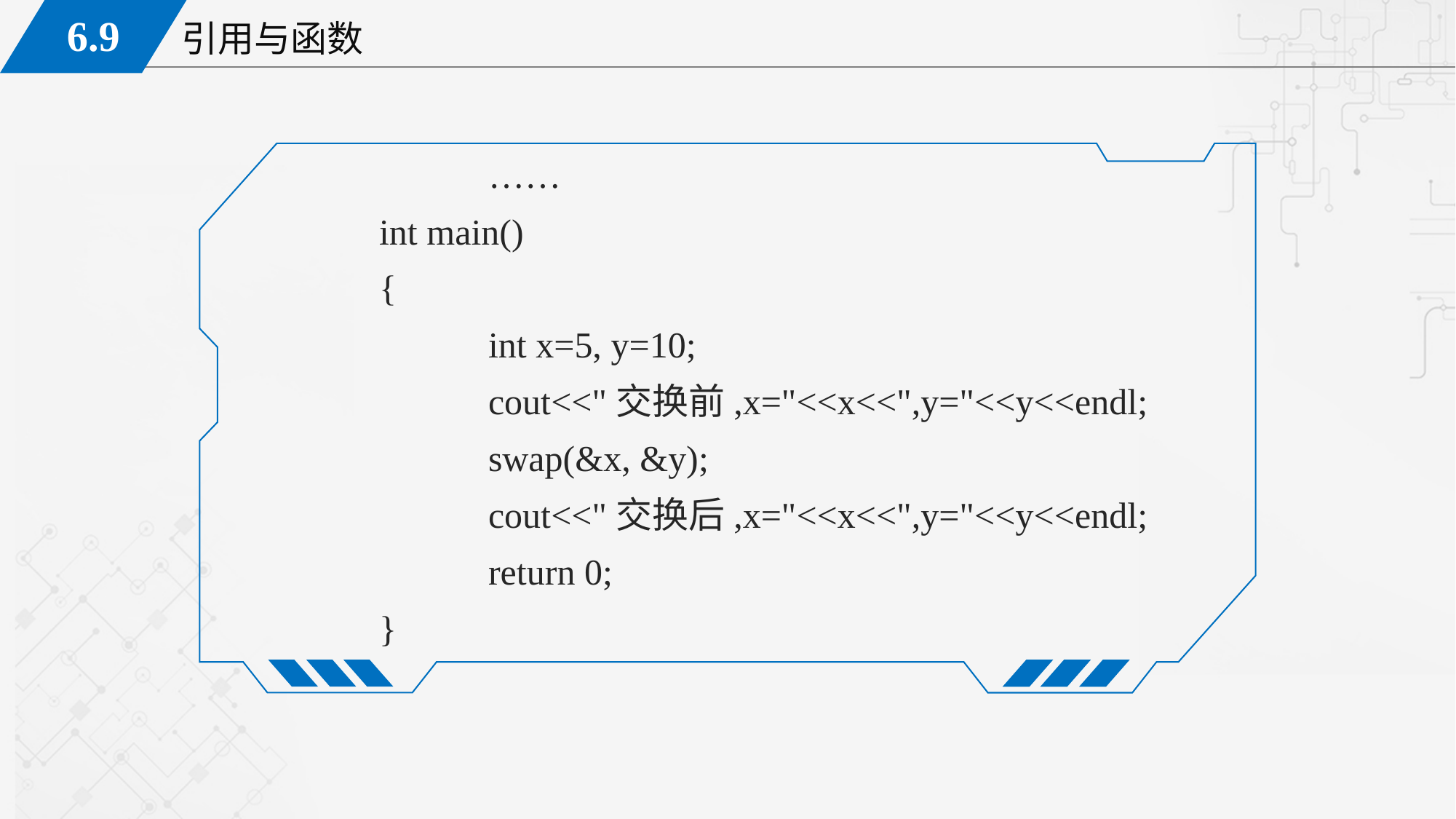

……
int main()
{
	int x=5, y=10;
	cout<<"交换前,x="<<x<<",y="<<y<<endl;
	swap(&x, &y);
	cout<<"交换后,x="<<x<<",y="<<y<<endl;
	return 0;
}